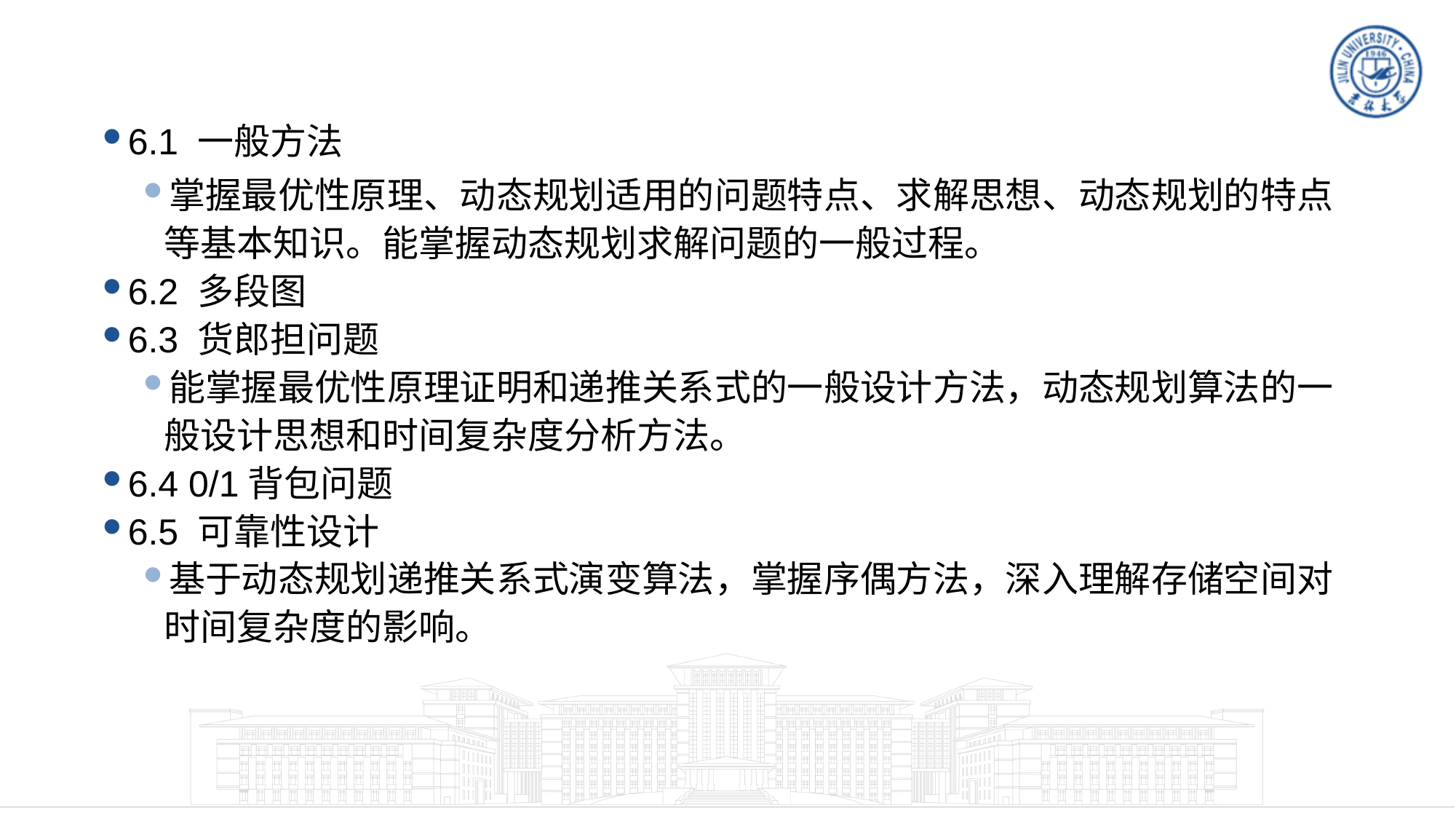

6.1 一般方法
掌握最优性原理、动态规划适用的问题特点、求解思想、动态规划的特点等基本知识。能掌握动态规划求解问题的一般过程。
6.2 多段图
6.3 货郎担问题
能掌握最优性原理证明和递推关系式的一般设计方法，动态规划算法的一般设计思想和时间复杂度分析方法。
6.4 0/1背包问题
6.5 可靠性设计
基于动态规划递推关系式演变算法，掌握序偶方法，深入理解存储空间对时间复杂度的影响。

100